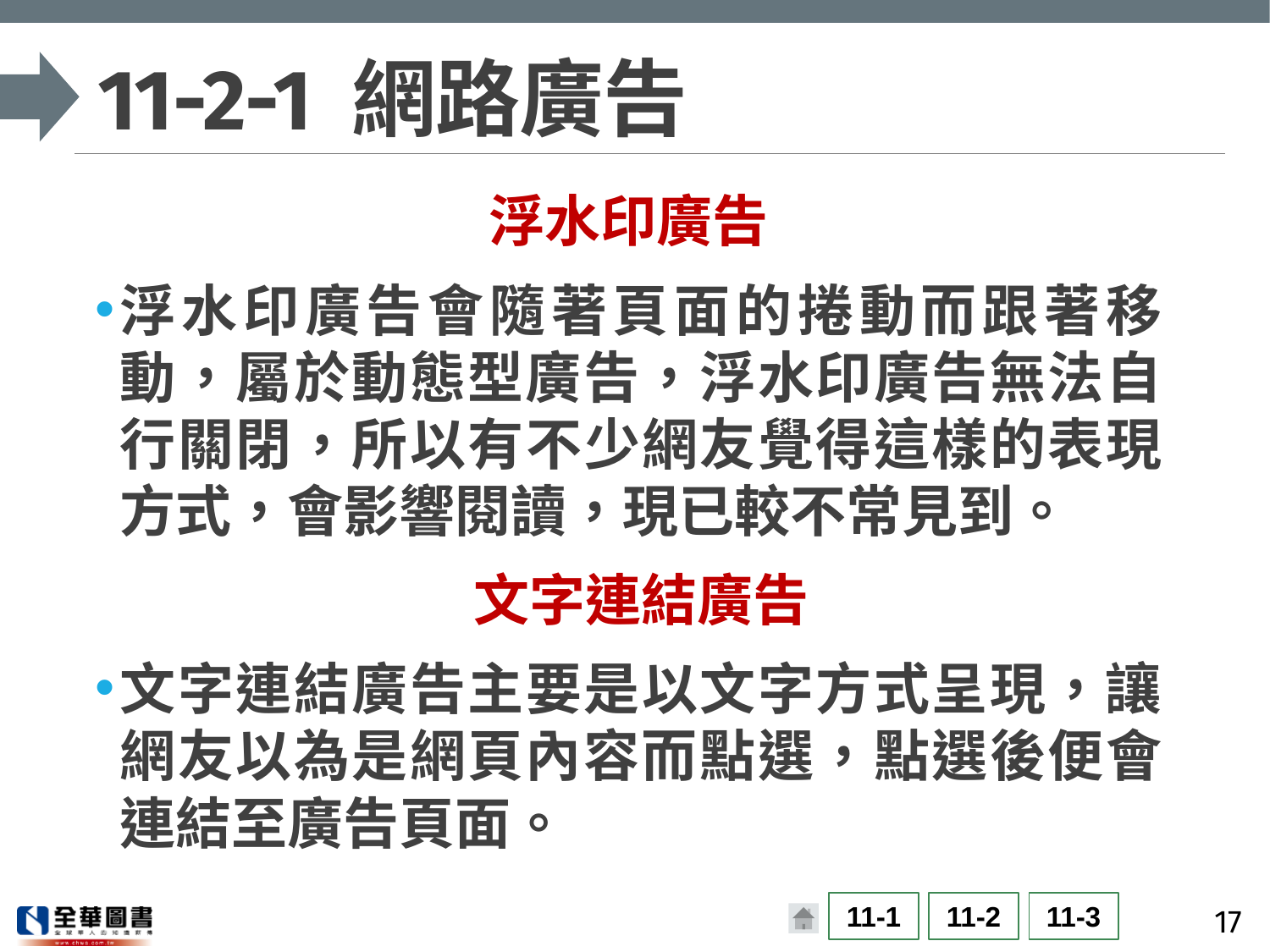

# 11-2-1 網路廣告
浮水印廣告
浮水印廣告會隨著頁面的捲動而跟著移動，屬於動態型廣告，浮水印廣告無法自行關閉，所以有不少網友覺得這樣的表現方式，會影響閱讀，現已較不常見到。
 文字連結廣告
文字連結廣告主要是以文字方式呈現，讓網友以為是網頁內容而點選，點選後便會連結至廣告頁面。
17